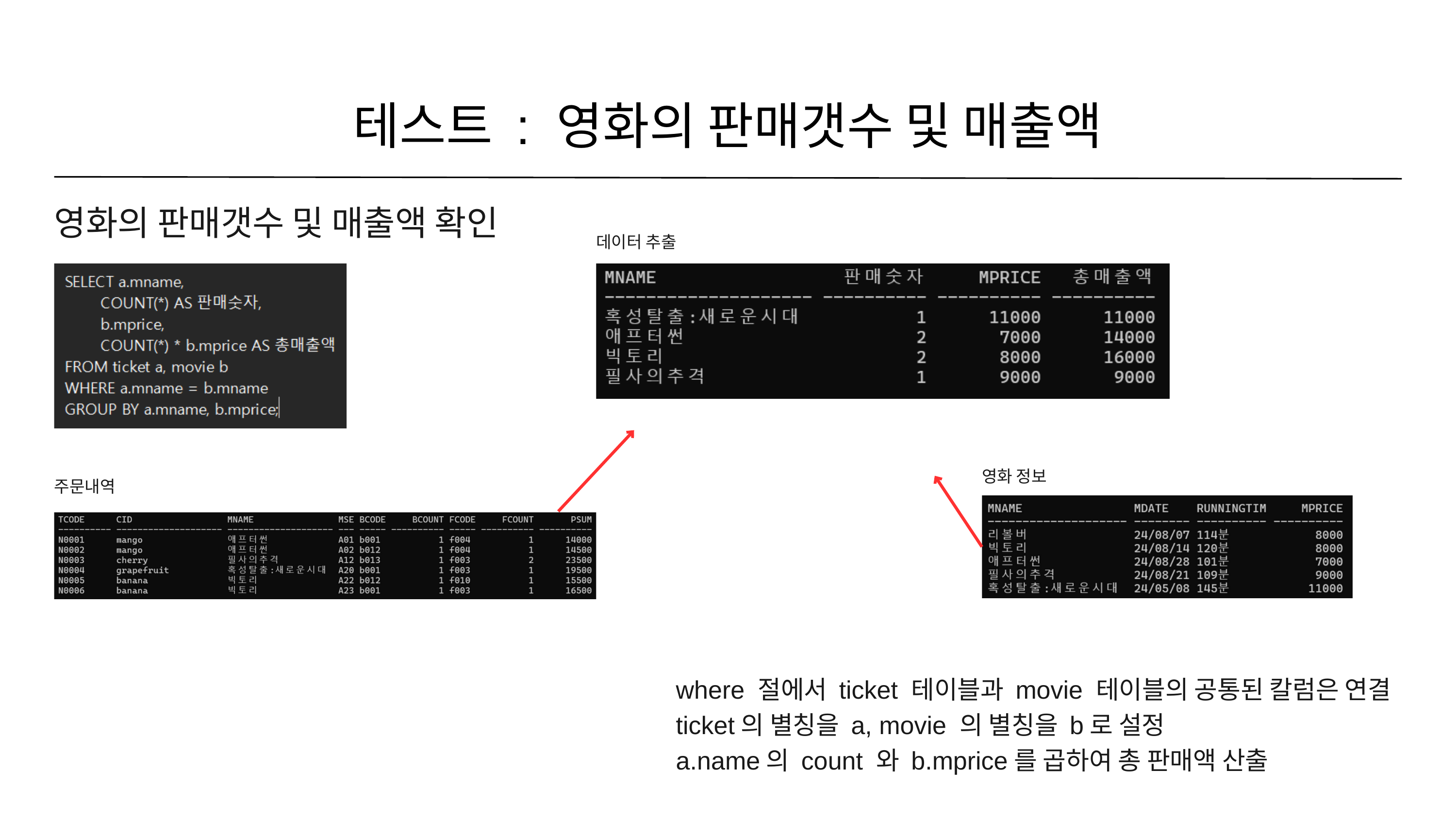

테스트 : 영화의 판매갯수 및 매출액

영화의 판매갯수 및 매출액 확인
데이터 추출

영화 정보
주문내역

where 절에서 ticket 테이블과 movie 테이블의 공통된 칼럼은 연결
ticket의 별칭을 a, movie 의 별칭을 b로 설정
a.name의 count 와 b.mprice를 곱하여 총 판매액 산출